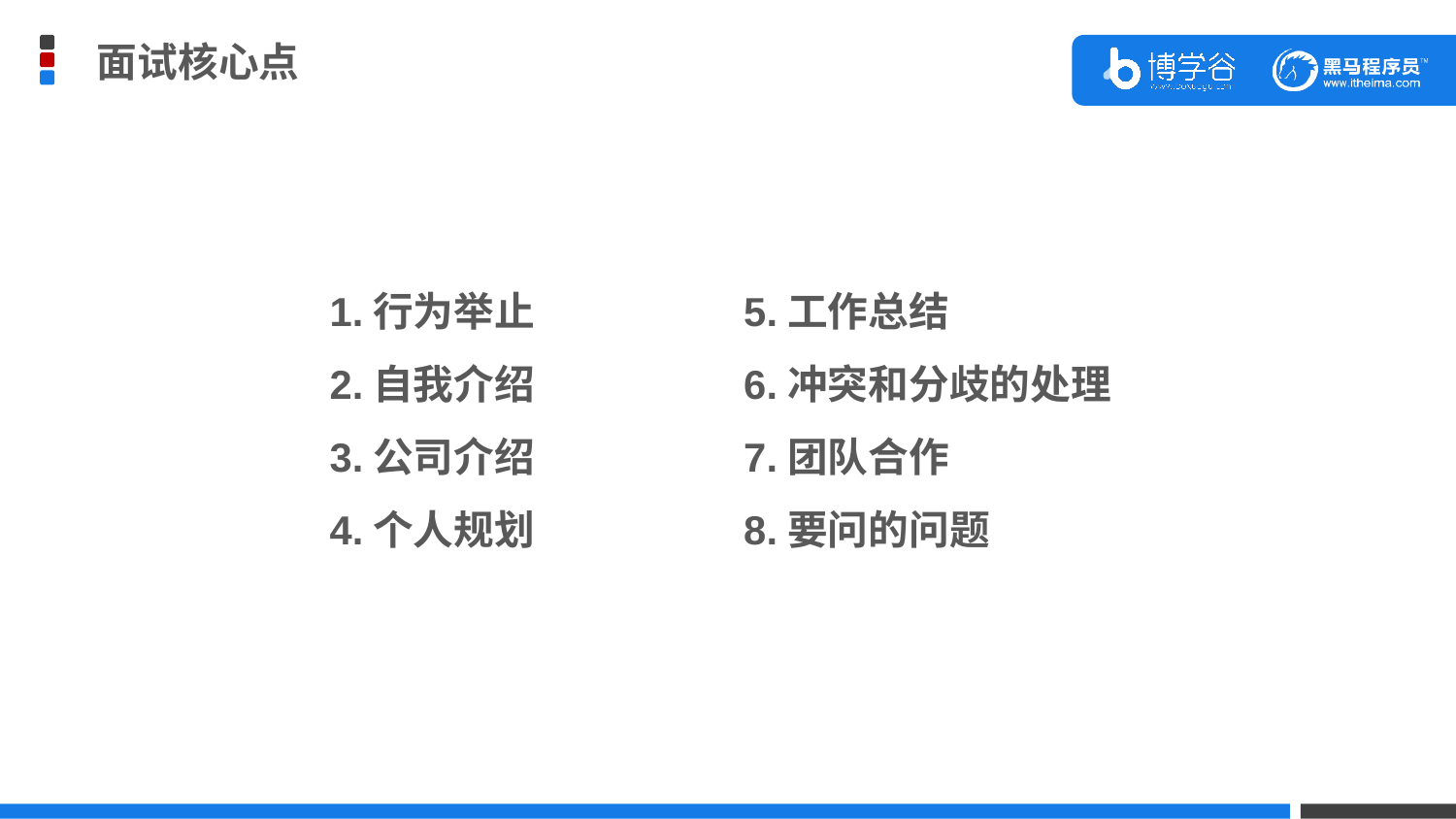

面试核心点

1.行为举止
2.自我介绍
3.公司介绍
4.个人规划
5.工作总结
6.冲突和分歧的处理
7.团队合作
8.要问的问题